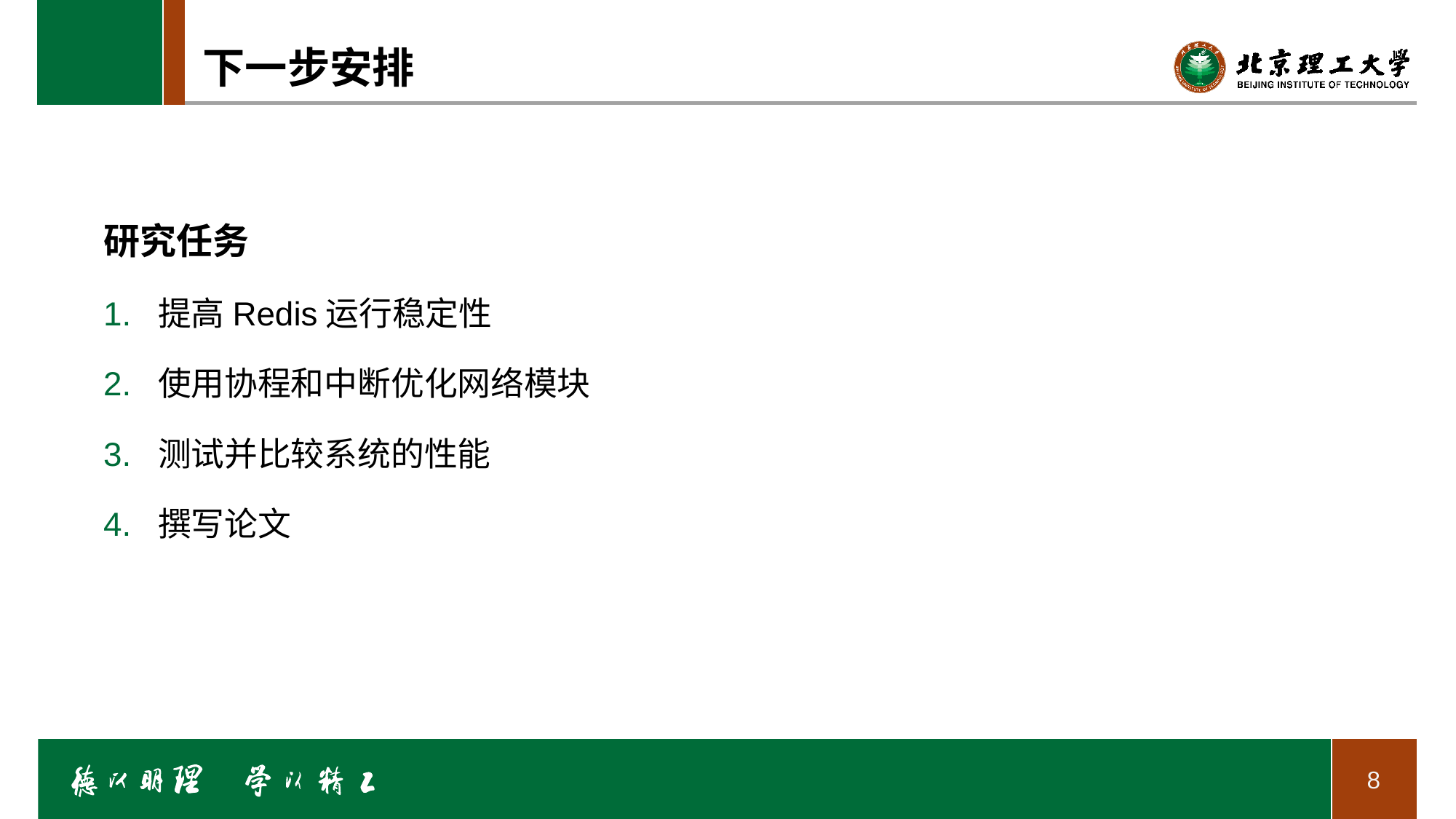

# 下一步安排
研究任务
提高Redis运行稳定性
使用协程和中断优化网络模块
测试并比较系统的性能
撰写论文